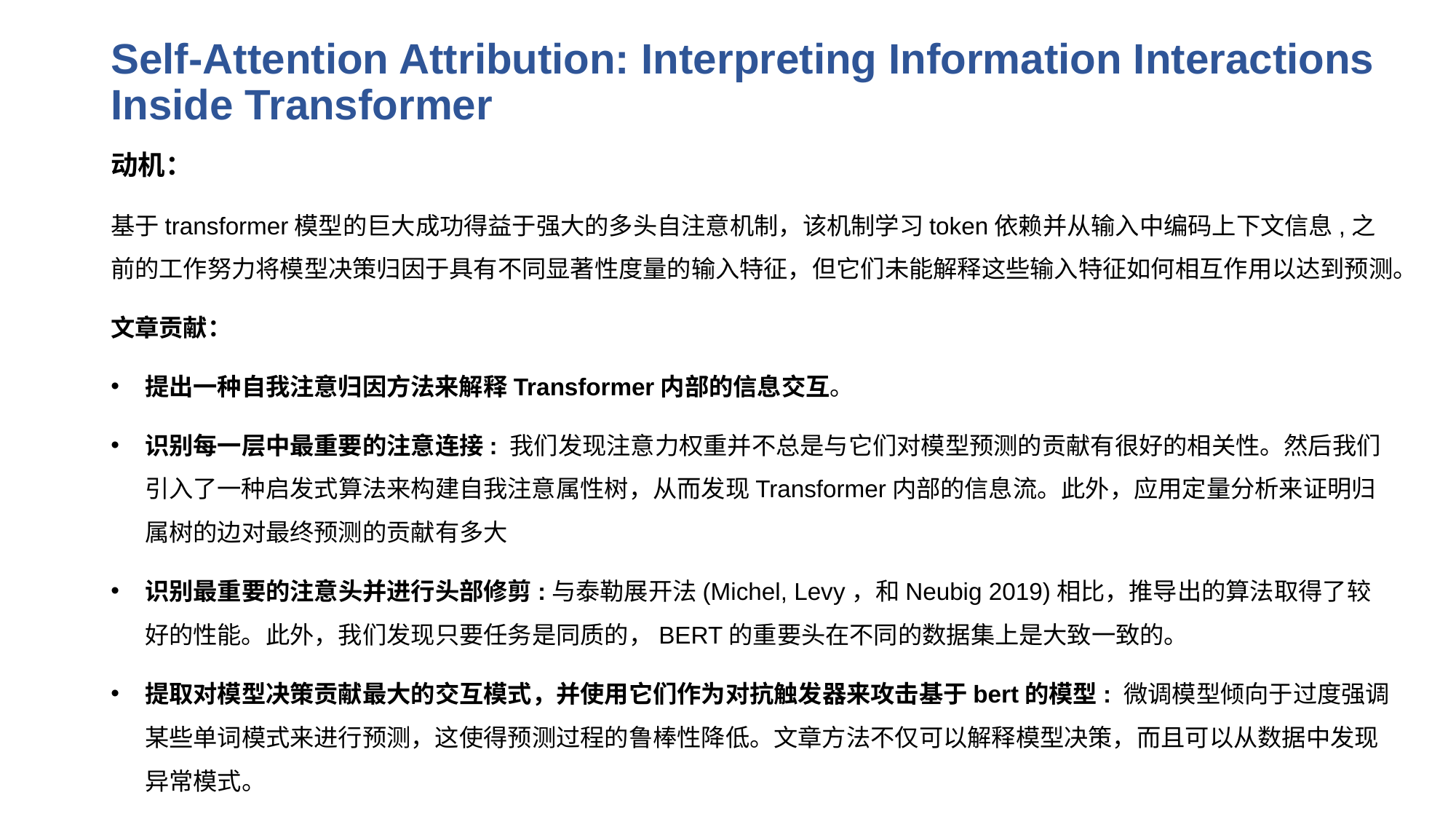

# Self-Attention Attribution: Interpreting Information Interactions Inside Transformer
动机：
基于transformer模型的巨大成功得益于强大的多头自注意机制，该机制学习token依赖并从输入中编码上下文信息,之前的工作努力将模型决策归因于具有不同显著性度量的输入特征，但它们未能解释这些输入特征如何相互作用以达到预测。
文章贡献：
提出一种自我注意归因方法来解释Transformer内部的信息交互。
识别每一层中最重要的注意连接: 我们发现注意力权重并不总是与它们对模型预测的贡献有很好的相关性。然后我们引入了一种启发式算法来构建自我注意属性树，从而发现Transformer内部的信息流。此外，应用定量分析来证明归属树的边对最终预测的贡献有多大
识别最重要的注意头并进行头部修剪:与泰勒展开法(Michel, Levy，和Neubig 2019)相比，推导出的算法取得了较好的性能。此外，我们发现只要任务是同质的，BERT的重要头在不同的数据集上是大致一致的。
提取对模型决策贡献最大的交互模式，并使用它们作为对抗触发器来攻击基于bert的模型: 微调模型倾向于过度强调某些单词模式来进行预测，这使得预测过程的鲁棒性降低。文章方法不仅可以解释模型决策，而且可以从数据中发现异常模式。